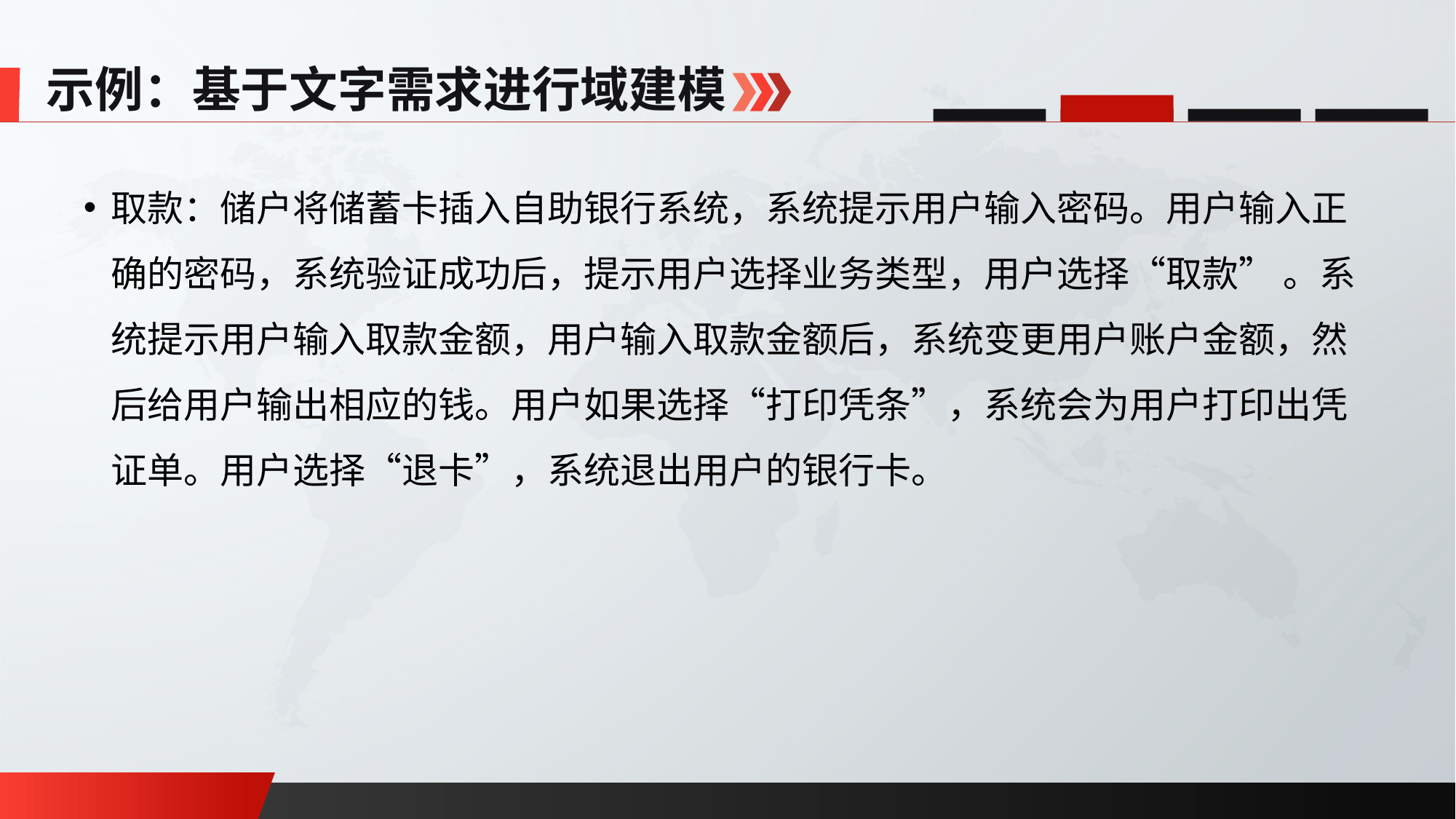

示例：基于文字需求进行域建模

取款：储户将储蓄卡插入自助银行系统，系统提示用户输入密码。用户输入正确的密码，系统验证成功后，提示用户选择业务类型，用户选择“取款” 。系统提示用户输入取款金额，用户输入取款金额后，系统变更用户账户金额，然后给用户输出相应的钱。用户如果选择“打印凭条”，系统会为用户打印出凭证单。用户选择“退卡”，系统退出用户的银行卡。